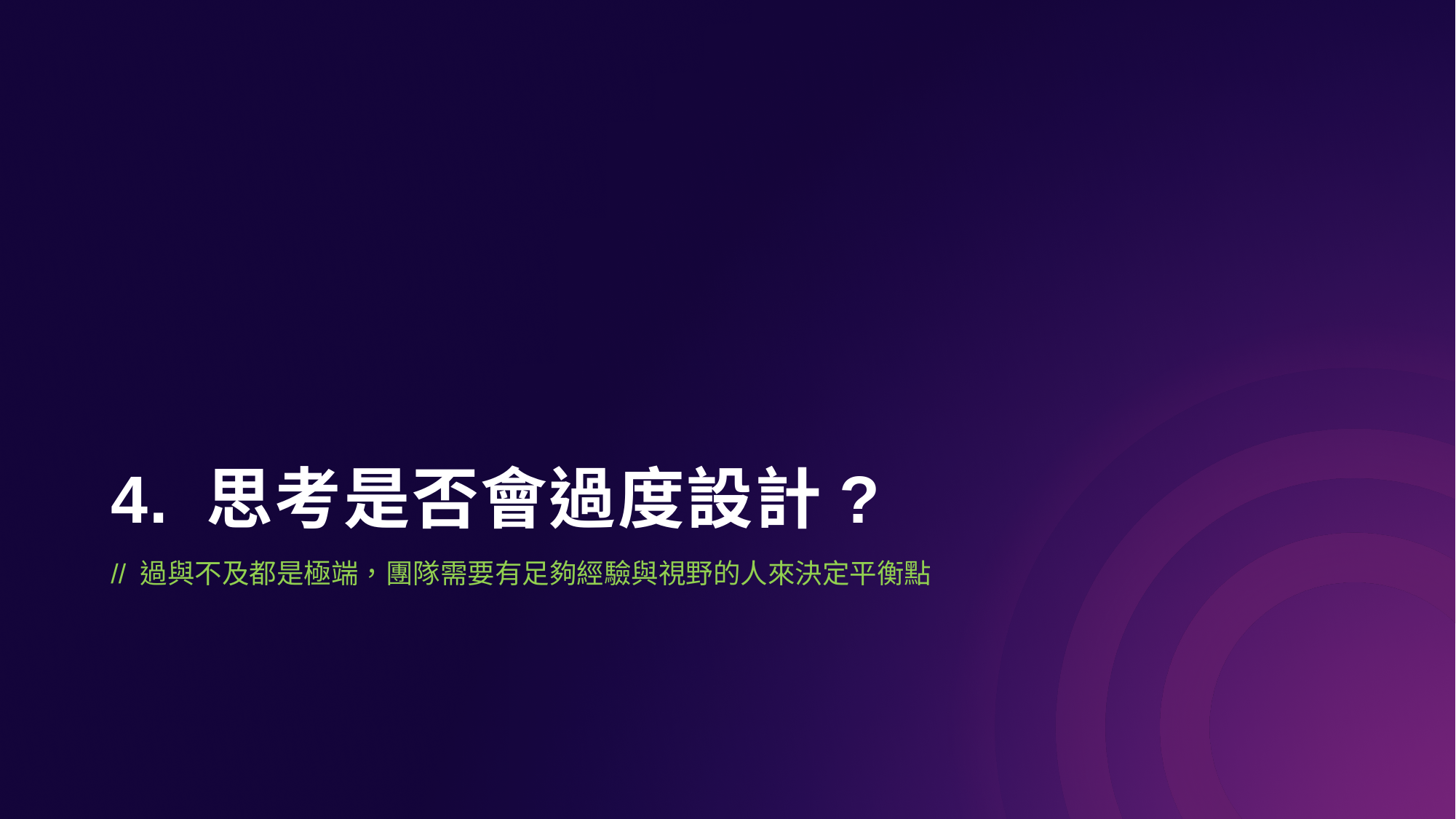

# 4. 思考是否會過度設計?
// 過與不及都是極端，團隊需要有足夠經驗與視野的人來決定平衡點